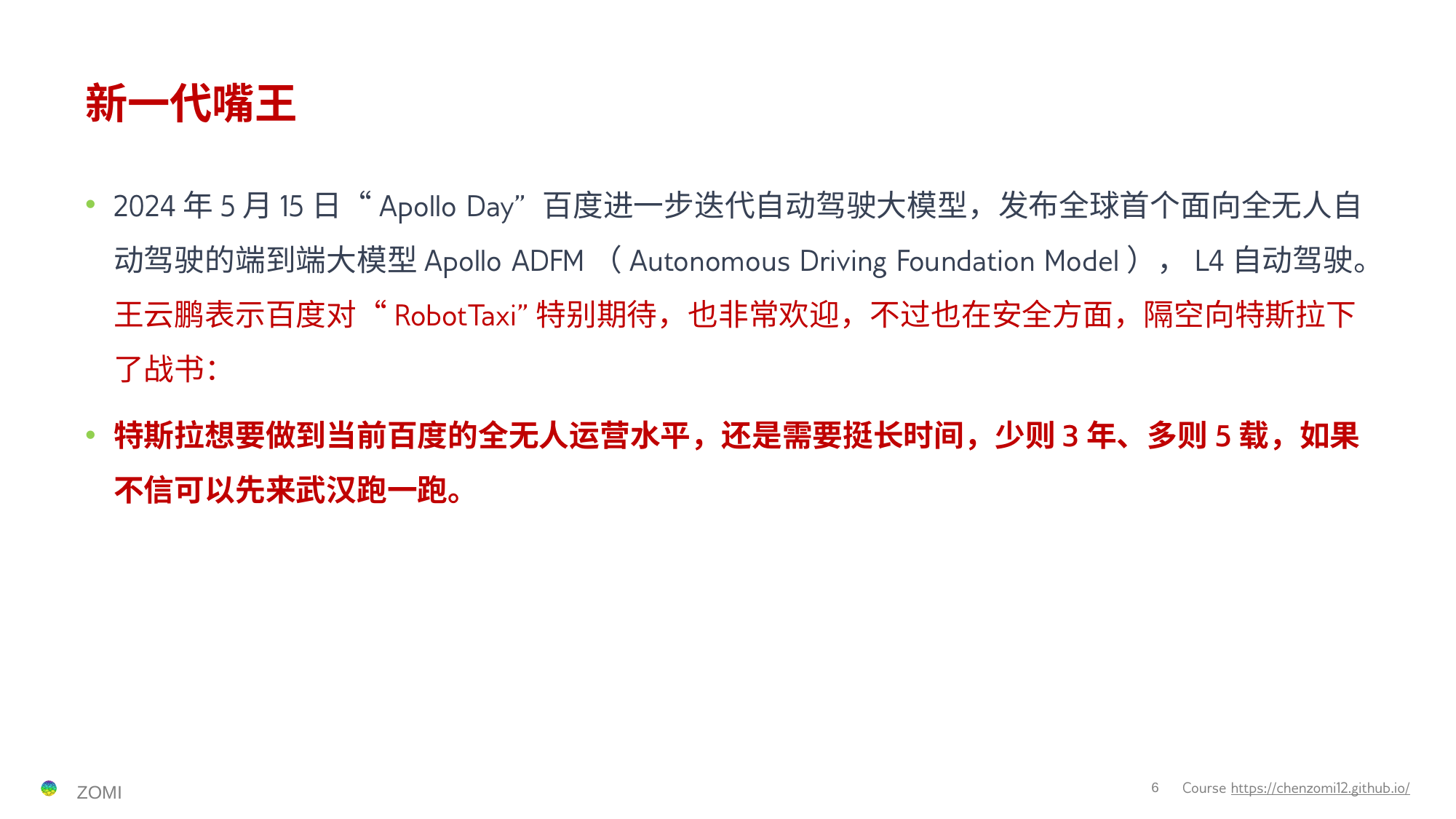

# 新一代嘴王
2024年5月15日“Apollo Day” 百度进一步迭代自动驾驶大模型，发布全球首个面向全无人自动驾驶的端到端大模型Apollo ADFM（Autonomous Driving Foundation Model），L4自动驾驶。王云鹏表示百度对“RobotTaxi”特别期待，也非常欢迎，不过也在安全方面，隔空向特斯拉下了战书：
特斯拉想要做到当前百度的全无人运营水平，还是需要挺长时间，少则3年、多则5载，如果不信可以先来武汉跑一跑。